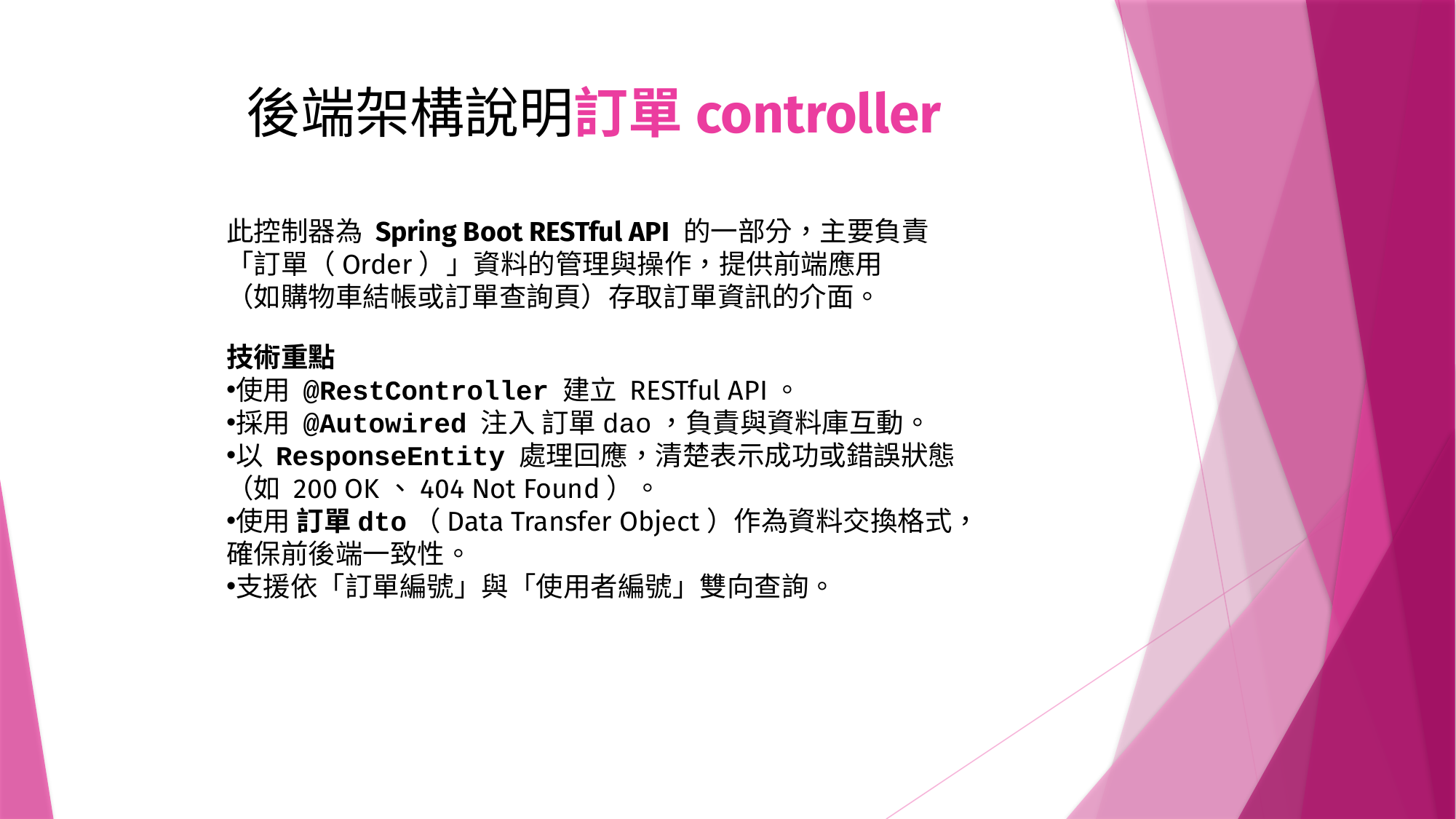

# 後端架構說明訂單controller
此控制器為 Spring Boot RESTful API 的一部分，主要負責「訂單（Order）」資料的管理與操作，提供前端應用（如購物車結帳或訂單查詢頁）存取訂單資訊的介面。
技術重點
使用 @RestController 建立 RESTful API。
採用 @Autowired 注入 訂單dao，負責與資料庫互動。
以 ResponseEntity 處理回應，清楚表示成功或錯誤狀態（如 200 OK、404 Not Found）。
使用 訂單dto（Data Transfer Object）作為資料交換格式，確保前後端一致性。
支援依「訂單編號」與「使用者編號」雙向查詢。